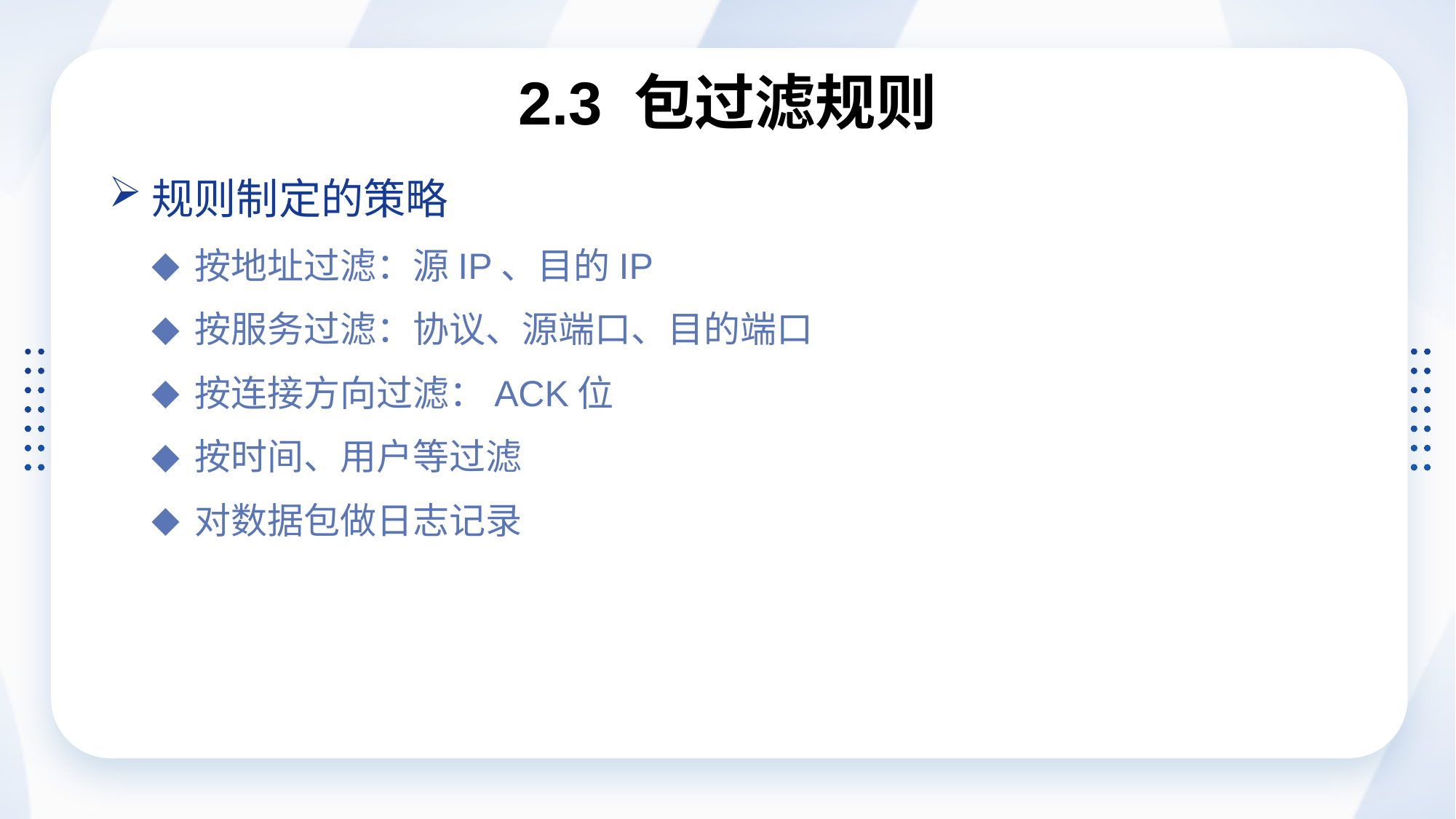

# 2.3 包过滤规则
规则制定的策略
按地址过滤：源IP、目的IP
按服务过滤：协议、源端口、目的端口
按连接方向过滤：ACK位
按时间、用户等过滤
对数据包做日志记录